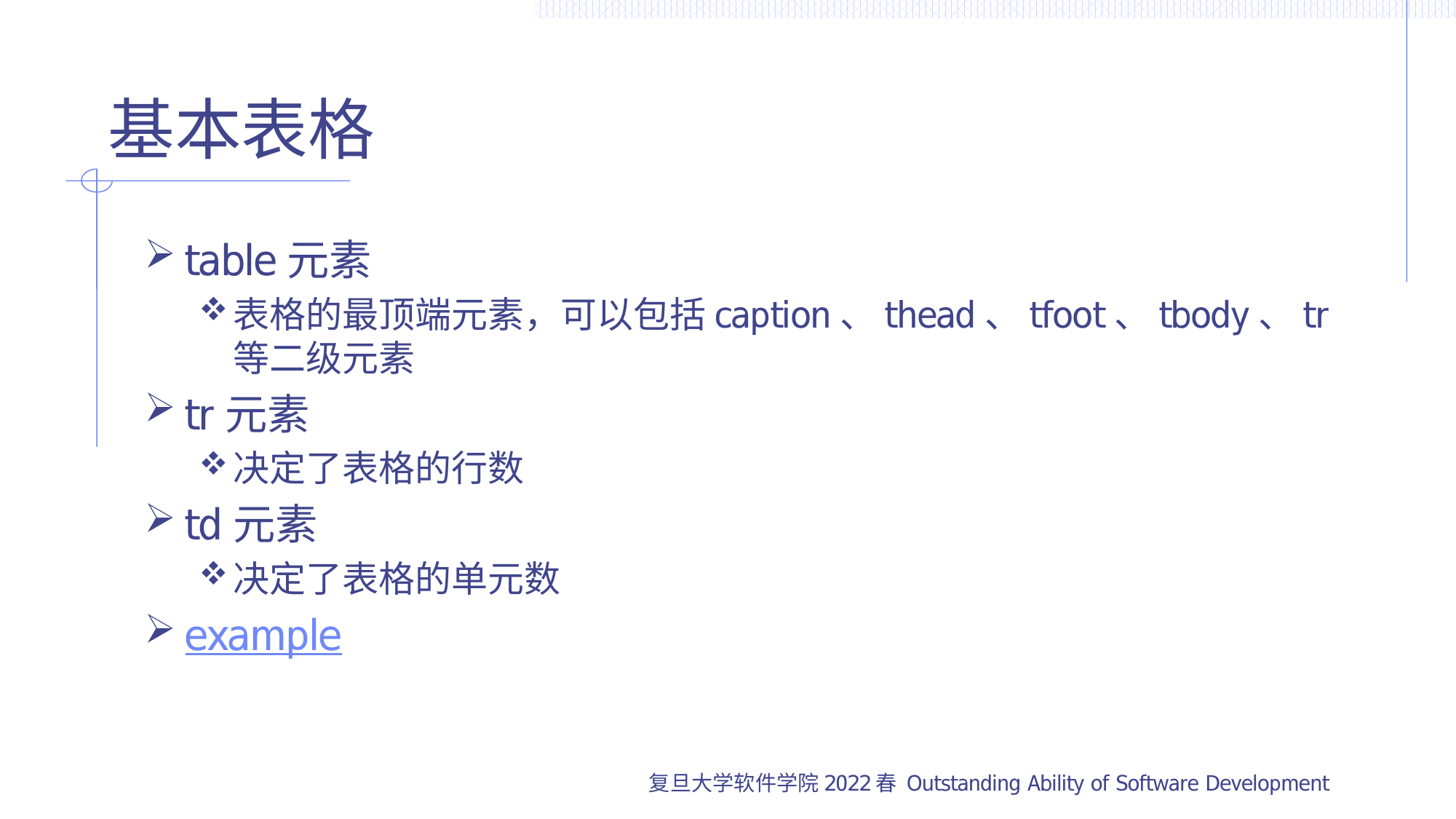

# 基本表格
table元素
表格的最顶端元素，可以包括caption、thead、tfoot、tbody、tr等二级元素
tr元素
决定了表格的行数
td元素
决定了表格的单元数
example